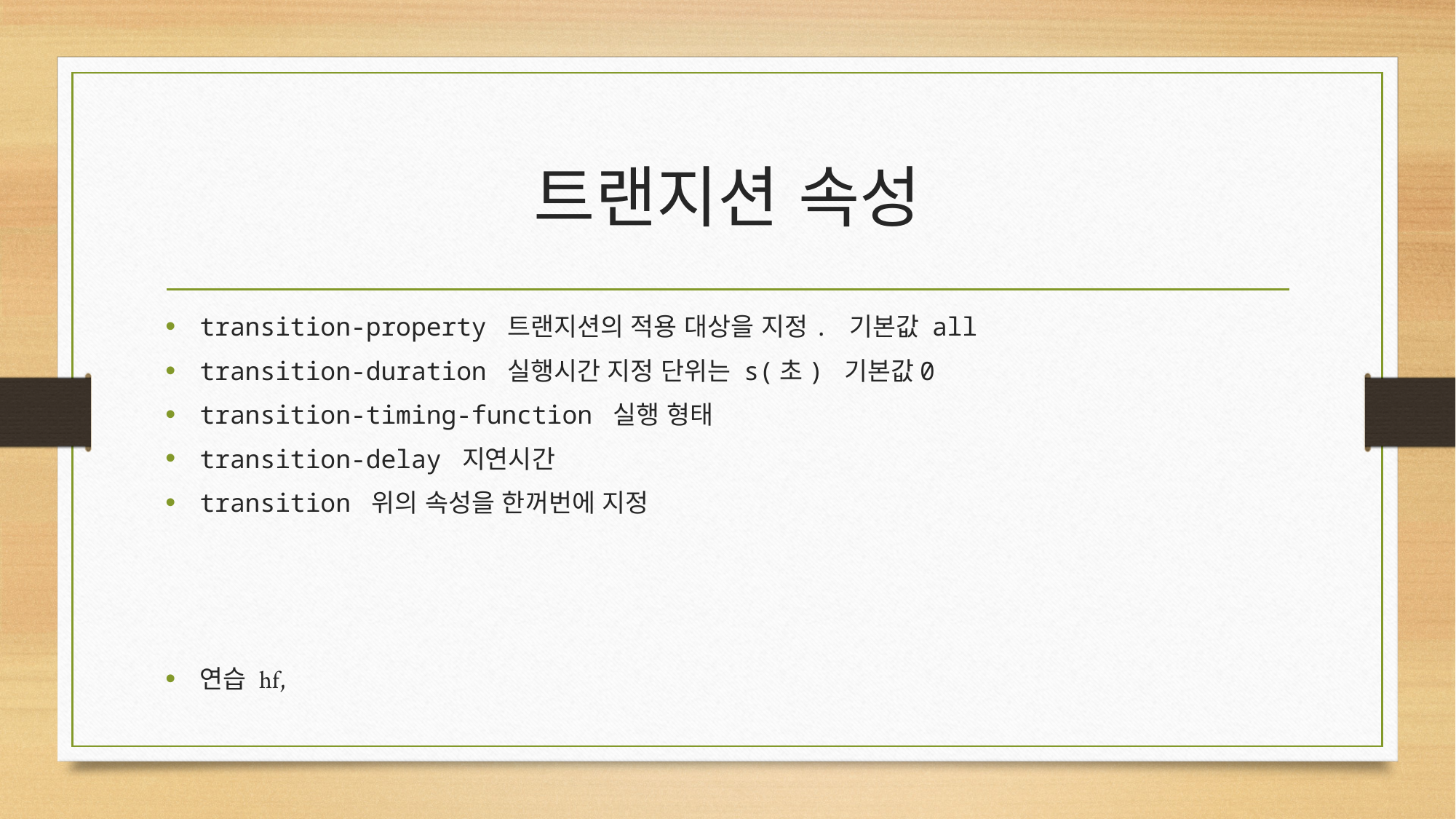

# 트랜지션 속성
transition-property 트랜지션의 적용 대상을 지정. 기본값 all
transition-duration 실행시간 지정 단위는 s(초) 기본값0
transition-timing-function 실행 형태
transition-delay 지연시간
transition 위의 속성을 한꺼번에 지정

연습 hf,